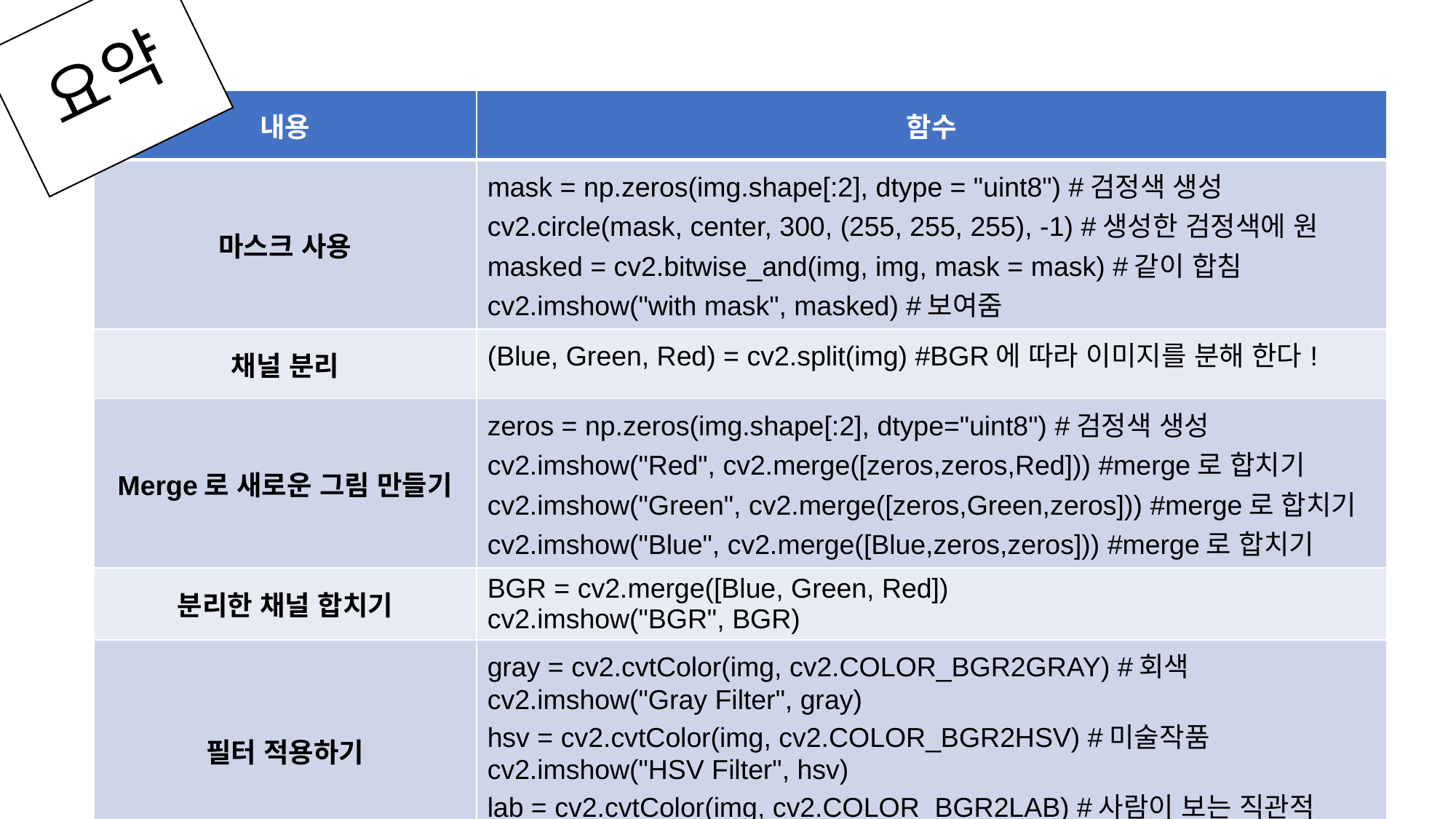

# 요약
| 내용 | 함수 |
| --- | --- |
| 마스크 사용 | mask = np.zeros(img.shape[:2], dtype = "uint8") #검정색 생성 cv2.circle(mask, center, 300, (255, 255, 255), -1) #생성한 검정색에 원 masked = cv2.bitwise\_and(img, img, mask = mask) #같이 합침 cv2.imshow("with mask", masked) #보여줌 |
| 채널 분리 | (Blue, Green, Red) = cv2.split(img) #BGR에 따라 이미지를 분해 한다! |
| Merge로 새로운 그림 만들기 | zeros = np.zeros(img.shape[:2], dtype="uint8") #검정색 생성cv2.imshow("Red", cv2.merge([zeros,zeros,Red])) #merge로 합치기 cv2.imshow("Green", cv2.merge([zeros,Green,zeros])) #merge로 합치기 cv2.imshow("Blue", cv2.merge([Blue,zeros,zeros])) #merge로 합치기 |
| 분리한 채널 합치기 | BGR = cv2.merge([Blue, Green, Red]) cv2.imshow("BGR", BGR) |
| 필터 적용하기 | gray = cv2.cvtColor(img, cv2.COLOR\_BGR2GRAY) #회색 cv2.imshow("Gray Filter", gray) hsv = cv2.cvtColor(img, cv2.COLOR\_BGR2HSV) #미술작품 cv2.imshow("HSV Filter", hsv) lab = cv2.cvtColor(img, cv2.COLOR\_BGR2LAB) #사람이 보는 직관적cv2.imshow("LAB Filter", lab) |